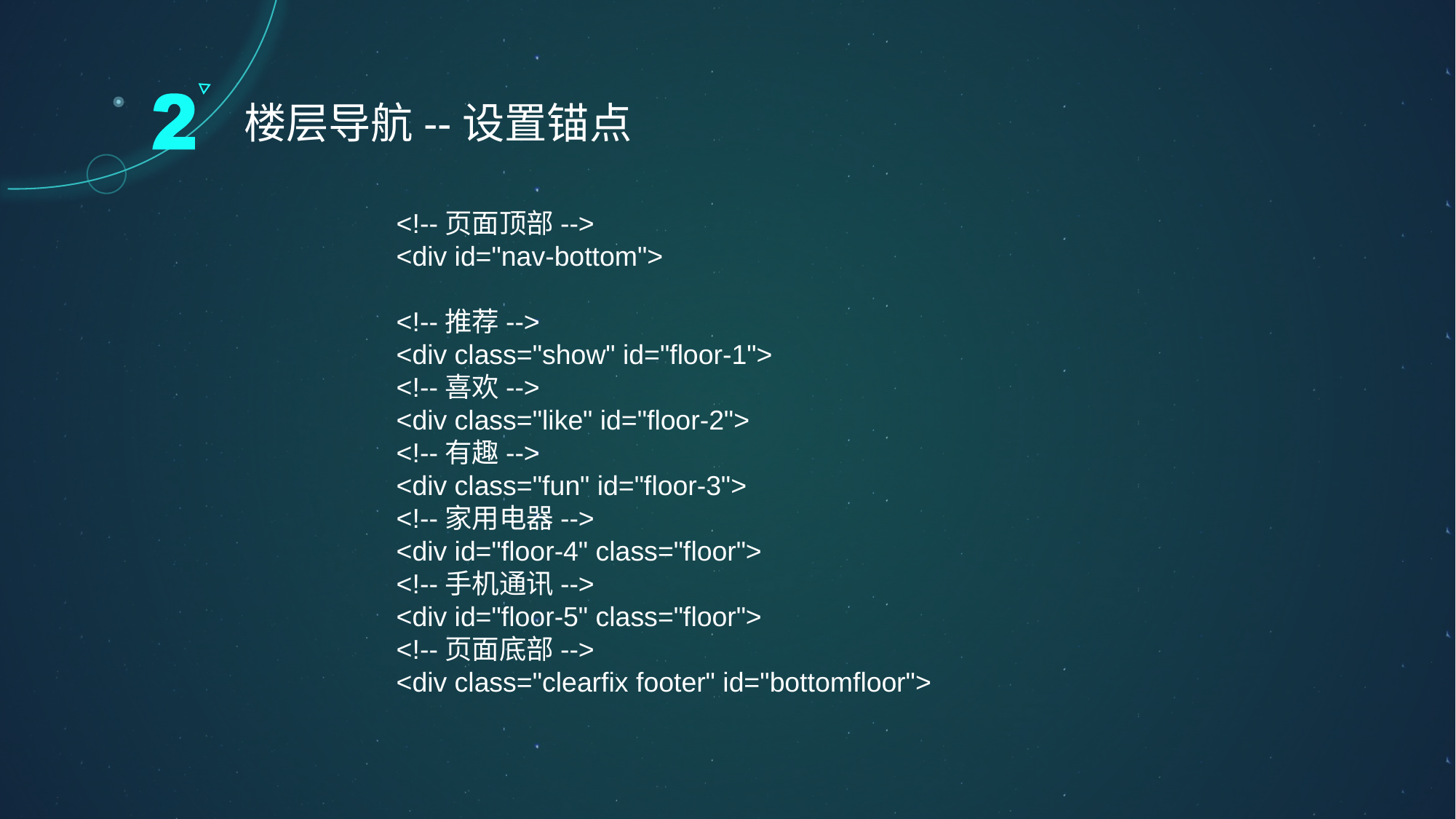

楼层导航--设置锚点

<!--页面顶部-->
<div id="nav-bottom">

<!--推荐-->
<div class="show" id="floor-1">
<!--喜欢-->
<div class="like" id="floor-2">
<!--有趣-->
<div class="fun" id="floor-3">
<!--家用电器-->
<div id="floor-4" class="floor">
<!--手机通讯-->
<div id="floor-5" class="floor">
<!--页面底部-->
<div class="clearfix footer" id="bottomfloor">